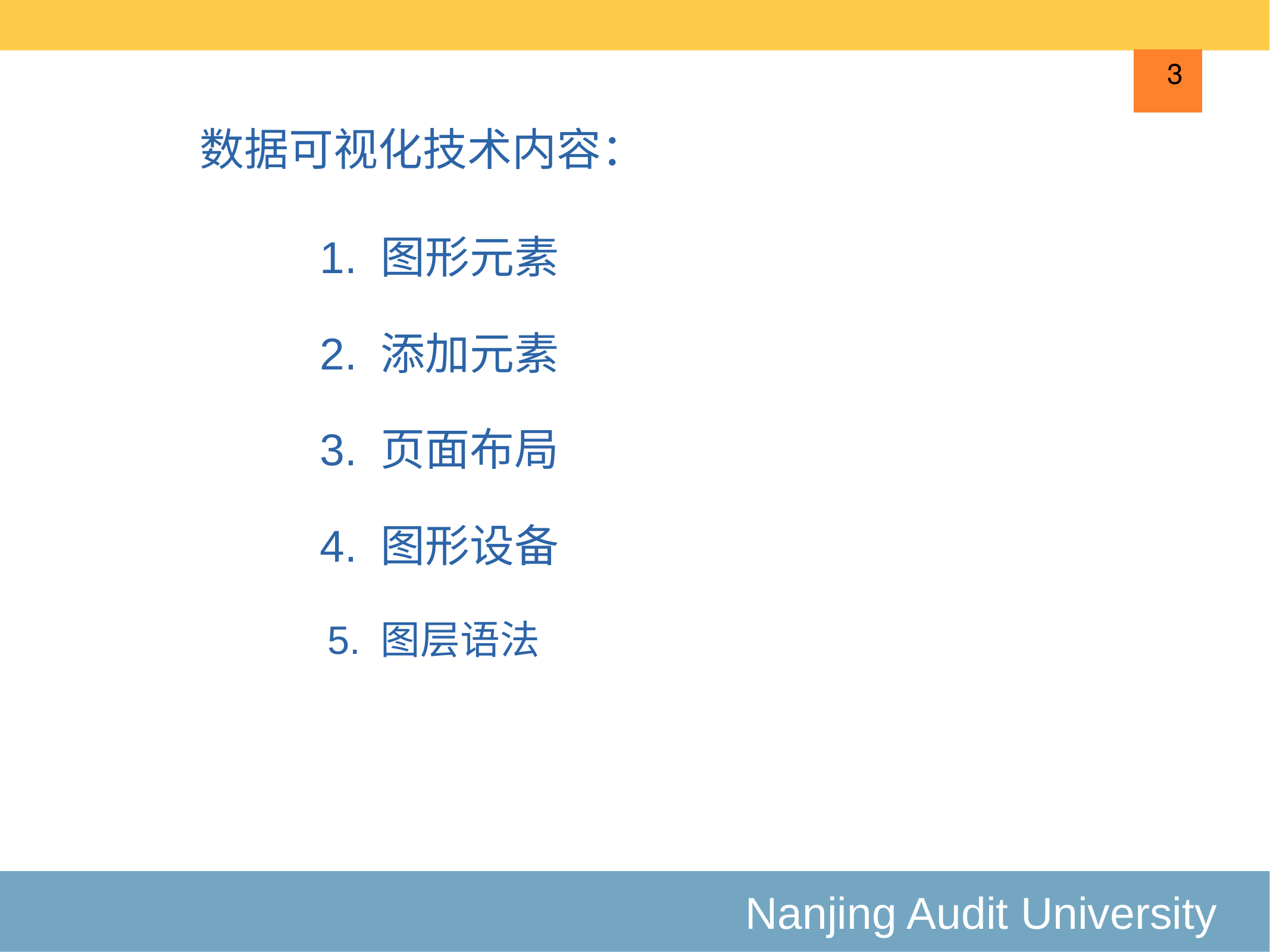

3
数据可视化技术内容：
1. 图形元素
2. 添加元素
3. 页面布局
4. 图形设备
5. 图层语法